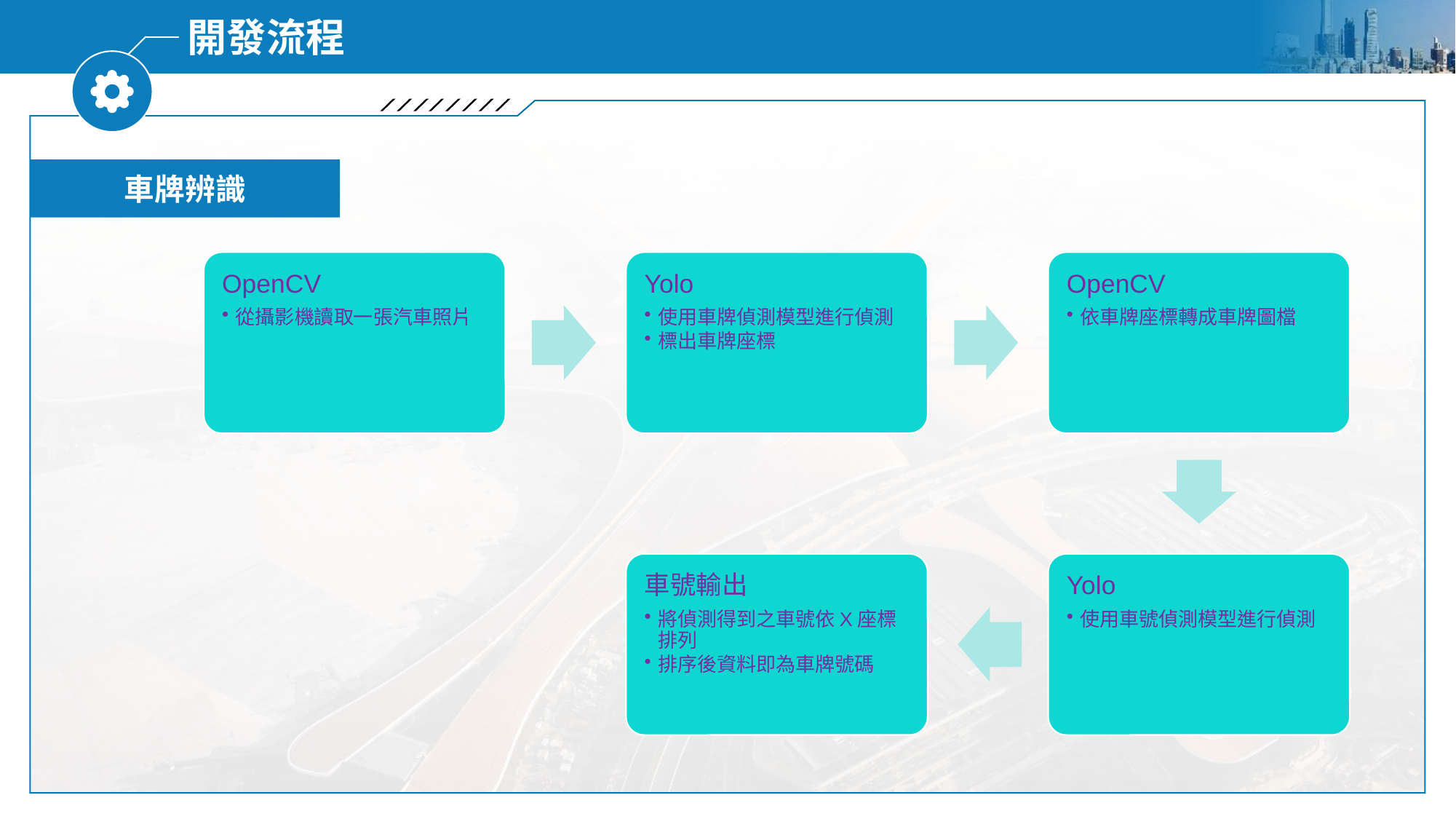

開發流程
OpenCV
從攝影機讀取一張汽車照片

Yolo
使用車牌偵測模型進行偵測
標出車牌座標

OpenCV
依車牌座標轉成車牌圖檔

Yolo
使用車號偵測模型進行偵測

車號輸出
將偵測得到之車號依X座標排列
排序後資料即為車牌號碼
車牌辨識